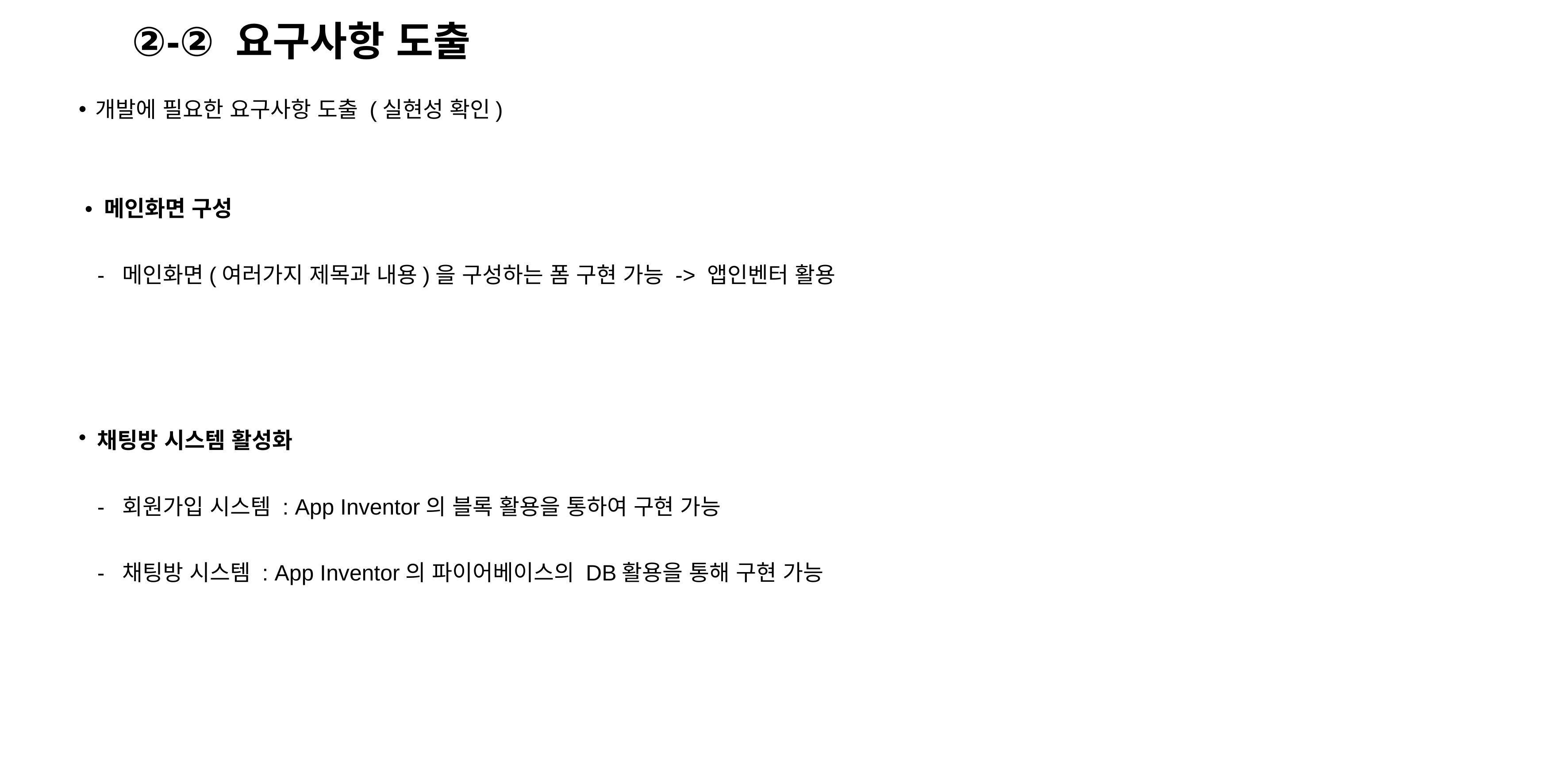

# ②-② 요구사항 도출
개발에 필요한 요구사항 도출 (실현성 확인)

 • 메인화면 구성

   -  메인화면(여러가지 제목과 내용)을 구성하는 폼 구현 가능 -> 앱인벤터 활용

채팅방 시스템 활성화

   -  회원가입 시스템 : App Inventor의 블록 활용을 통하여 구현 가능

   -  채팅방 시스템 : App Inventor의 파이어베이스의 DB활용을 통해 구현 가능